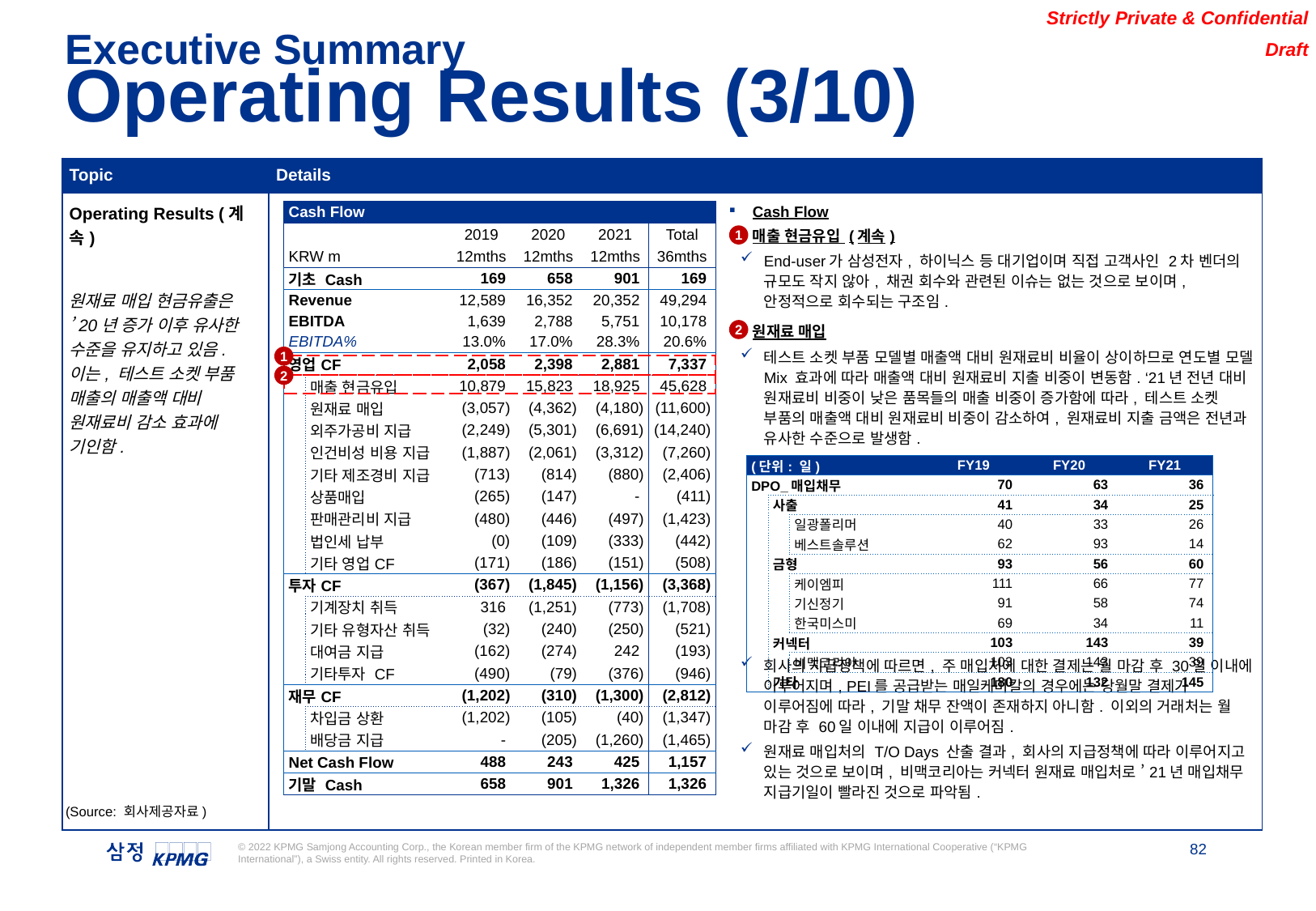

Executive Summary
Operating Results (3/10)
| Topic | Details |
| --- | --- |
| Operating Results (계속) 원재료 매입 현금유출은 ’20년 증가 이후 유사한 수준을 유지하고 있음. 이는, 테스트 소켓 부품 매출의 매출액 대비 원재료비 감소 효과에 기인함. | Cash Flow 매출 현금유입 (계속) End-user가 삼성전자, 하이닉스 등 대기업이며 직접 고객사인 2차 벤더의 규모도 작지 않아, 채권 회수와 관련된 이슈는 없는 것으로 보이며, 안정적으로 회수되는 구조임. 원재료 매입 테스트 소켓 부품 모델별 매출액 대비 원재료비 비율이 상이하므로 연도별 모델 Mix 효과에 따라 매출액 대비 원재료비 지출 비중이 변동함. ‘21년 전년 대비 원재료비 비중이 낮은 품목들의 매출 비중이 증가함에 따라, 테스트 소켓 부품의 매출액 대비 원재료비 비중이 감소하여, 원재료비 지출 금액은 전년과 유사한 수준으로 발생함. 회사의 지급정책에 따르면, 주 매입처에 대한 결제는 월 마감 후 30일 이내에 이루어지며, PEI를 공급받는 매일케미칼의 경우에는 당월말 결제가 이루어짐에 따라, 기말 채무 잔액이 존재하지 아니함. 이외의 거래처는 월 마감 후 60일 이내에 지급이 이루어짐. 원재료 매입처의 T/O Days 산출 결과, 회사의 지급정책에 따라 이루어지고 있는 것으로 보이며, 비맥코리아는 커넥터 원재료 매입처로 ’21년 매입채무 지급기일이 빨라진 것으로 파악됨. |
| Cash Flow |  |  |  |  |  |  |
| --- | --- | --- | --- | --- | --- | --- |
|  |  |  | 2019 | 2020 | 2021 | Total |
| KRW m |  |  | 12mths | 12mths | 12mths | 36mths |
| 기초 Cash |  |  | 169 | 658 | 901 | 169 |
| Revenue |  |  | 12,589 | 16,352 | 20,352 | 49,294 |
| EBITDA |  |  | 1,639 | 2,788 | 5,751 | 10,178 |
| EBITDA% |  |  | 13.0% | 17.0% | 28.3% | 20.6% |
| 영업CF |  |  | 2,058 | 2,398 | 2,881 | 7,337 |
|  | 매출 현금유입 |  | 10,879 | 15,823 | 18,925 | 45,628 |
|  | 원재료 매입 |  | (3,057) | (4,362) | (4,180) | (11,600) |
|  | 외주가공비 지급 |  | (2,249) | (5,301) | (6,691) | (14,240) |
|  | 인건비성 비용 지급 |  | (1,887) | (2,061) | (3,312) | (7,260) |
|  | 기타 제조경비 지급 |  | (713) | (814) | (880) | (2,406) |
|  | 상품매입 |  | (265) | (147) | - | (411) |
|  | 판매관리비 지급 |  | (480) | (446) | (497) | (1,423) |
|  | 법인세 납부 |  | (0) | (109) | (333) | (442) |
|  | 기타 영업CF |  | (171) | (186) | (151) | (508) |
| 투자CF |  |  | (367) | (1,845) | (1,156) | (3,368) |
|  | 기계장치 취득 |  | 316 | (1,251) | (773) | (1,708) |
|  | 기타 유형자산 취득 |  | (32) | (240) | (250) | (521) |
|  | 대여금 지급 |  | (162) | (274) | 242 | (193) |
|  | 기타투자 CF |  | (490) | (79) | (376) | (946) |
| 재무CF |  |  | (1,202) | (310) | (1,300) | (2,812) |
|  | 차입금 상환 |  | (1,202) | (105) | (40) | (1,347) |
|  | 배당금 지급 |  | - | (205) | (1,260) | (1,465) |
| Net Cash Flow |  |  | 488 | 243 | 425 | 1,157 |
| 기말 Cash |  |  | 658 | 901 | 1,326 | 1,326 |
1
2
1

2

| (단위: 일) |  |  |  | FY19 | FY20 | FY21 |
| --- | --- | --- | --- | --- | --- | --- |
| DPO\_매입채무 |  |  |  | 70 | 63 | 36 |
|  | 사출 |  |  | 41 | 34 | 25 |
|  |  | 일광폴리머 |  | 40 | 33 | 26 |
|  |  | 베스트솔루션 |  | 62 | 93 | 14 |
|  | 금형 |  |  | 93 | 56 | 60 |
|  |  | 케이엠피 |  | 111 | 66 | 77 |
|  |  | 기신정기 |  | 91 | 58 | 74 |
|  |  | 한국미스미 |  | 69 | 34 | 11 |
|  | 커넥터 |  |  | 103 | 143 | 39 |
|  |  | 비맥코리아 |  | 103 | 143 | 39 |
|  | 기타 |  |  | 180 | 132 | 145 |
(Source: 회사제공자료)